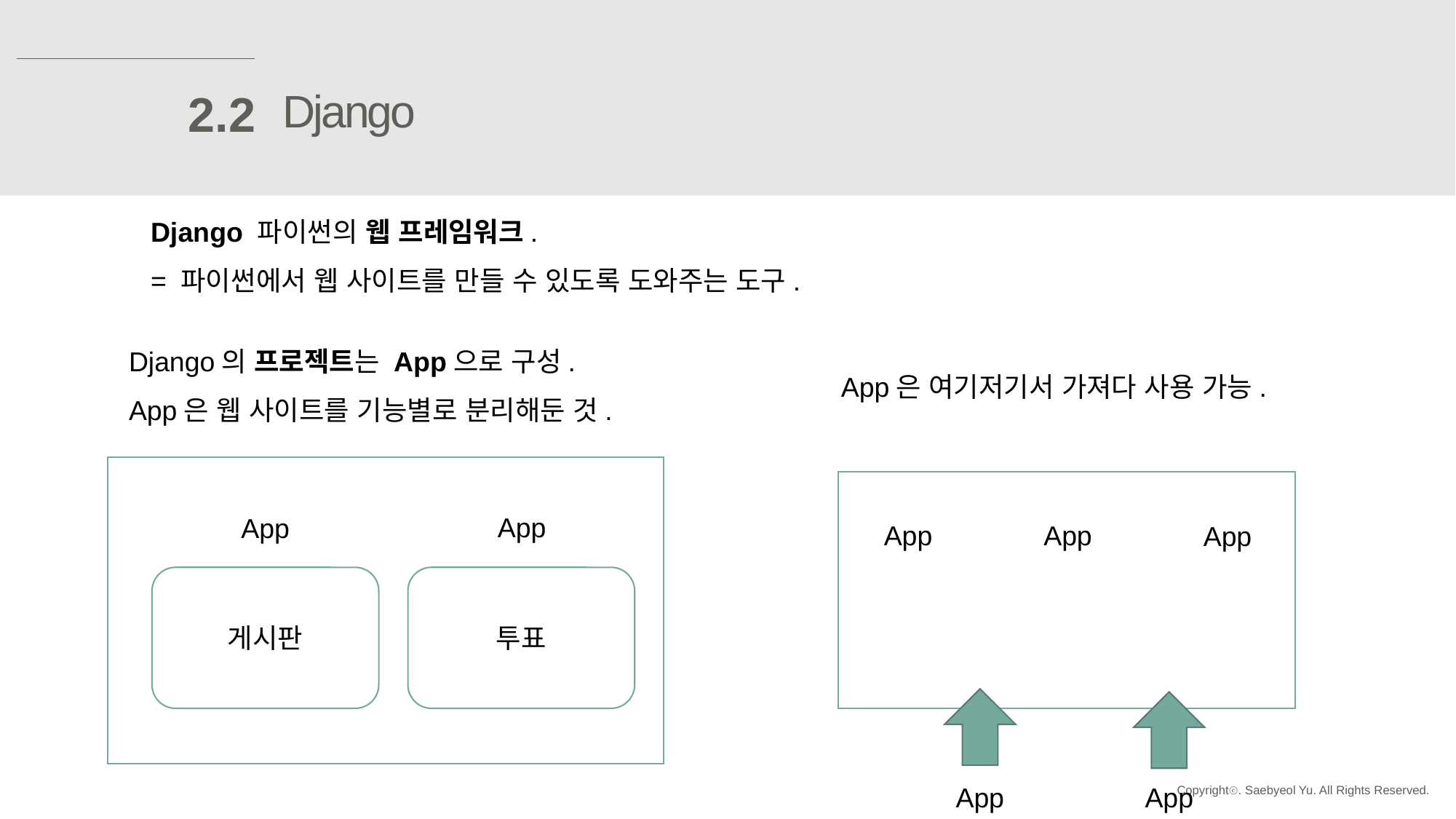

Django
2.2
Django 파이썬의 웹 프레임워크.
= 파이썬에서 웹 사이트를 만들 수 있도록 도와주는 도구.
Django의 프로젝트는 App으로 구성.
App은 웹 사이트를 기능별로 분리해둔 것.
App은 여기저기서 가져다 사용 가능.

App
App
rptlvks

게시판
투표

App
App
App

App
App